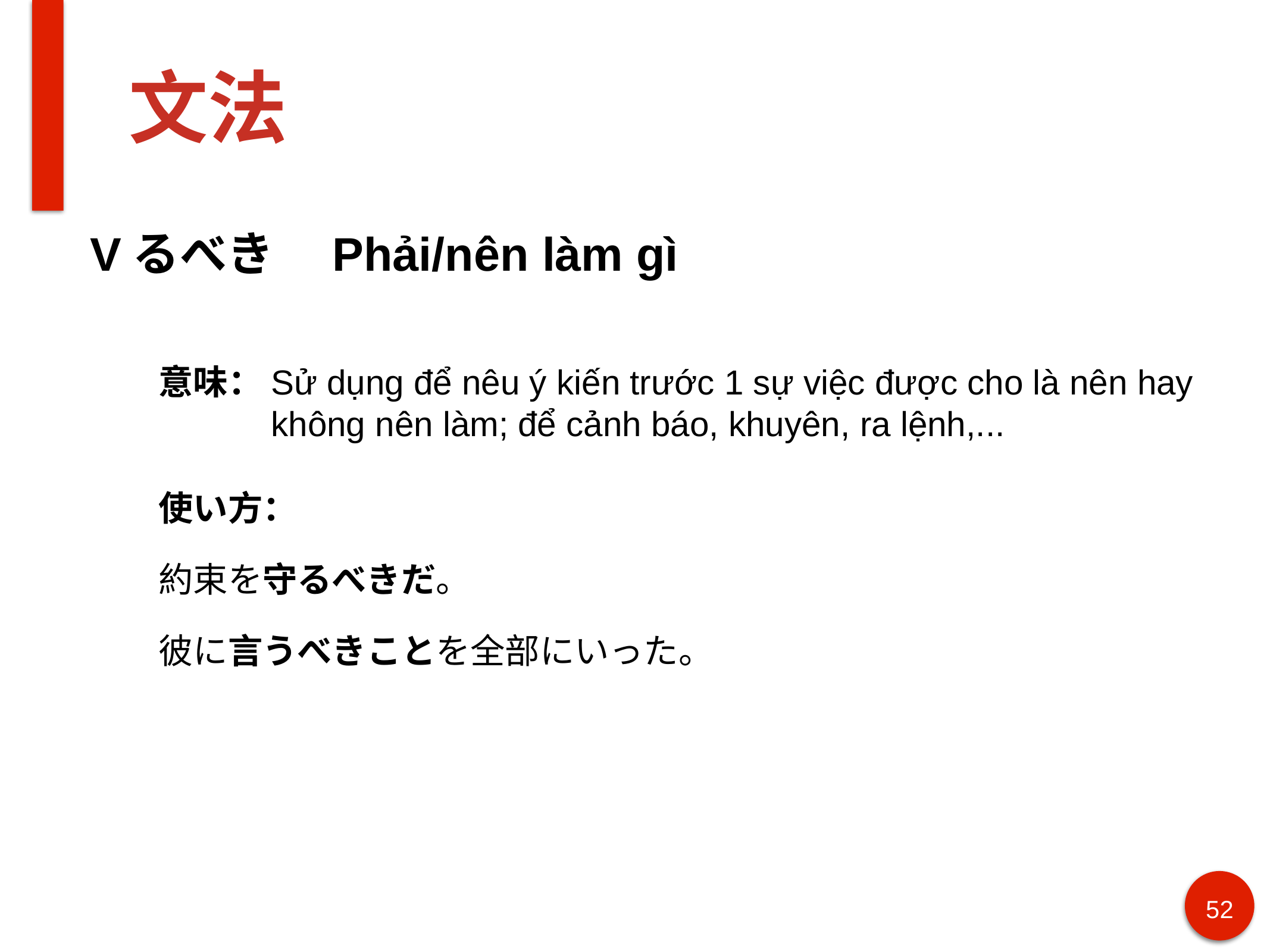

# 文法
Vるべき　Phải/nên làm gì

意味：Sử dụng để nêu ý kiến trước 1 sự việc được cho là nên hay
　　　không nên làm; để cảnh báo, khuyên, ra lệnh,...
使い方：
約束を守るべきだ。
彼に言うべきことを全部にいった。
52